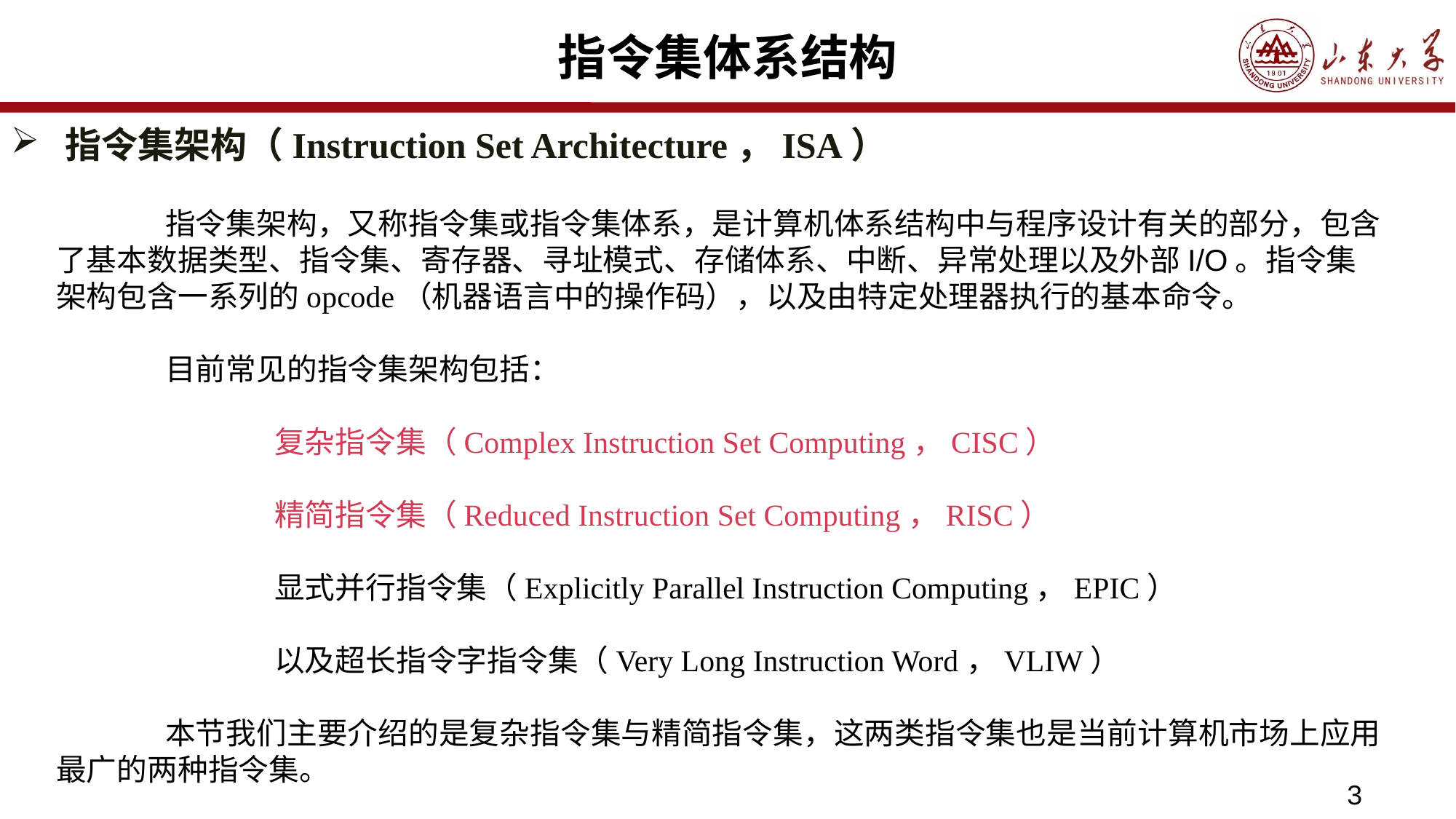

# 指令集体系结构
指令集架构（Instruction Set Architecture，ISA）

	指令集架构，又称指令集或指令集体系，是计算机体系结构中与程序设计有关的部分，包含了基本数据类型、指令集、寄存器、寻址模式、存储体系、中断、异常处理以及外部I/O。指令集架构包含一系列的opcode（机器语言中的操作码），以及由特定处理器执行的基本命令。

	目前常见的指令集架构包括：
		复杂指令集（Complex Instruction Set Computing，CISC）
		精简指令集（Reduced Instruction Set Computing，RISC）
		显式并行指令集（Explicitly Parallel Instruction Computing，EPIC）
		以及超长指令字指令集（Very Long Instruction Word，VLIW）

	本节我们主要介绍的是复杂指令集与精简指令集，这两类指令集也是当前计算机市场上应用最广的两种指令集。
3